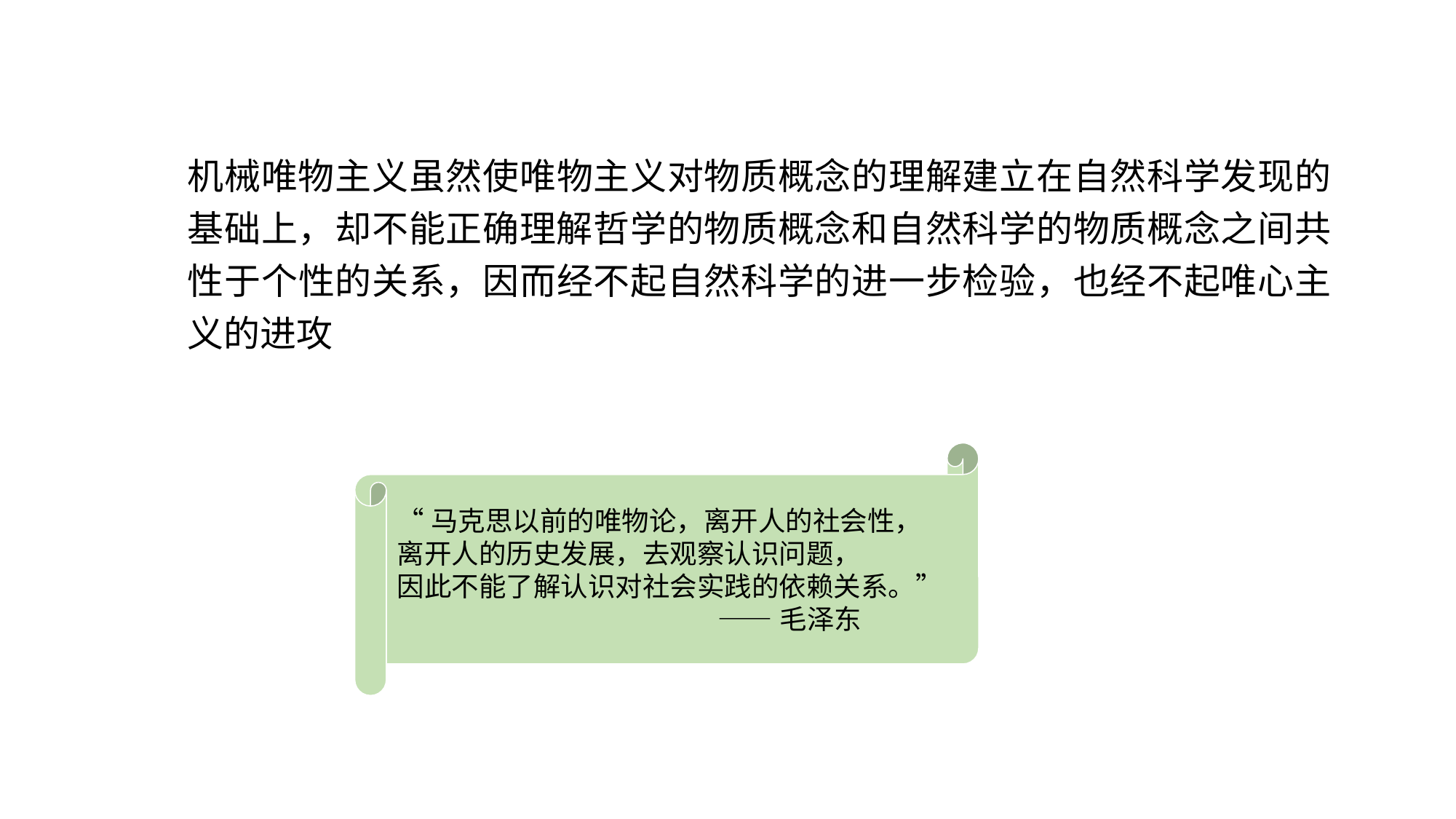

机械唯物主义虽然使唯物主义对物质概念的理解建立在自然科学发现的基础上，却不能正确理解哲学的物质概念和自然科学的物质概念之间共性于个性的关系，因而经不起自然科学的进一步检验，也经不起唯心主义的进攻
“马克思以前的唯物论，离开人的社会性，
离开人的历史发展，去观察认识问题，
因此不能了解认识对社会实践的依赖关系。”
                                                    ——毛泽东